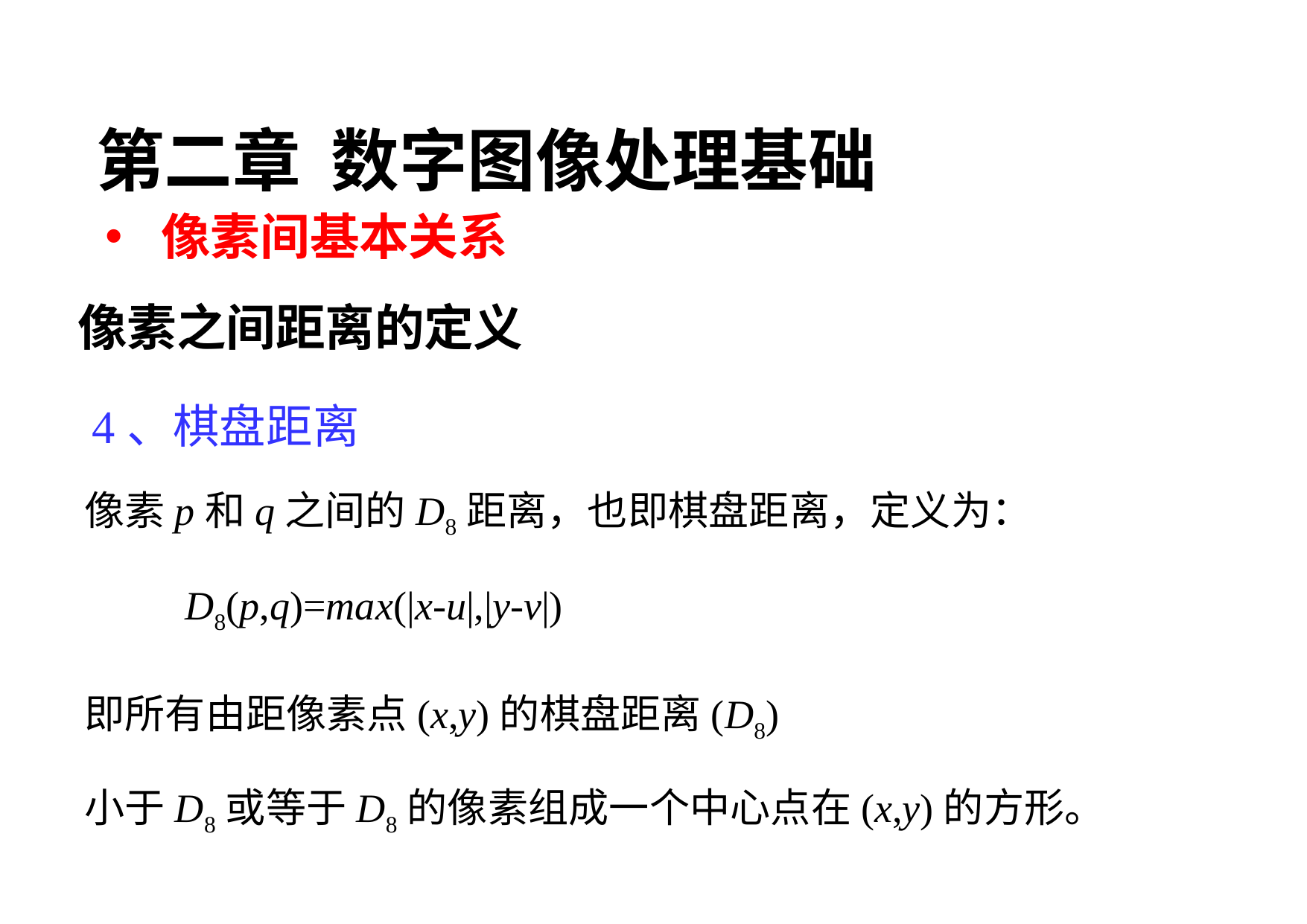

第二章  数字图像处理基础
像素间基本关系
像素之间距离的定义
4、棋盘距离
像素p和q之间的D8距离，也即棋盘距离，定义为：
          D8(p,q)=max(|x-u|,|y-v|)
即所有由距像素点(x,y)的棋盘距离(D8)
小于D8或等于D8的像素组成一个中心点在(x,y)的方形。
98